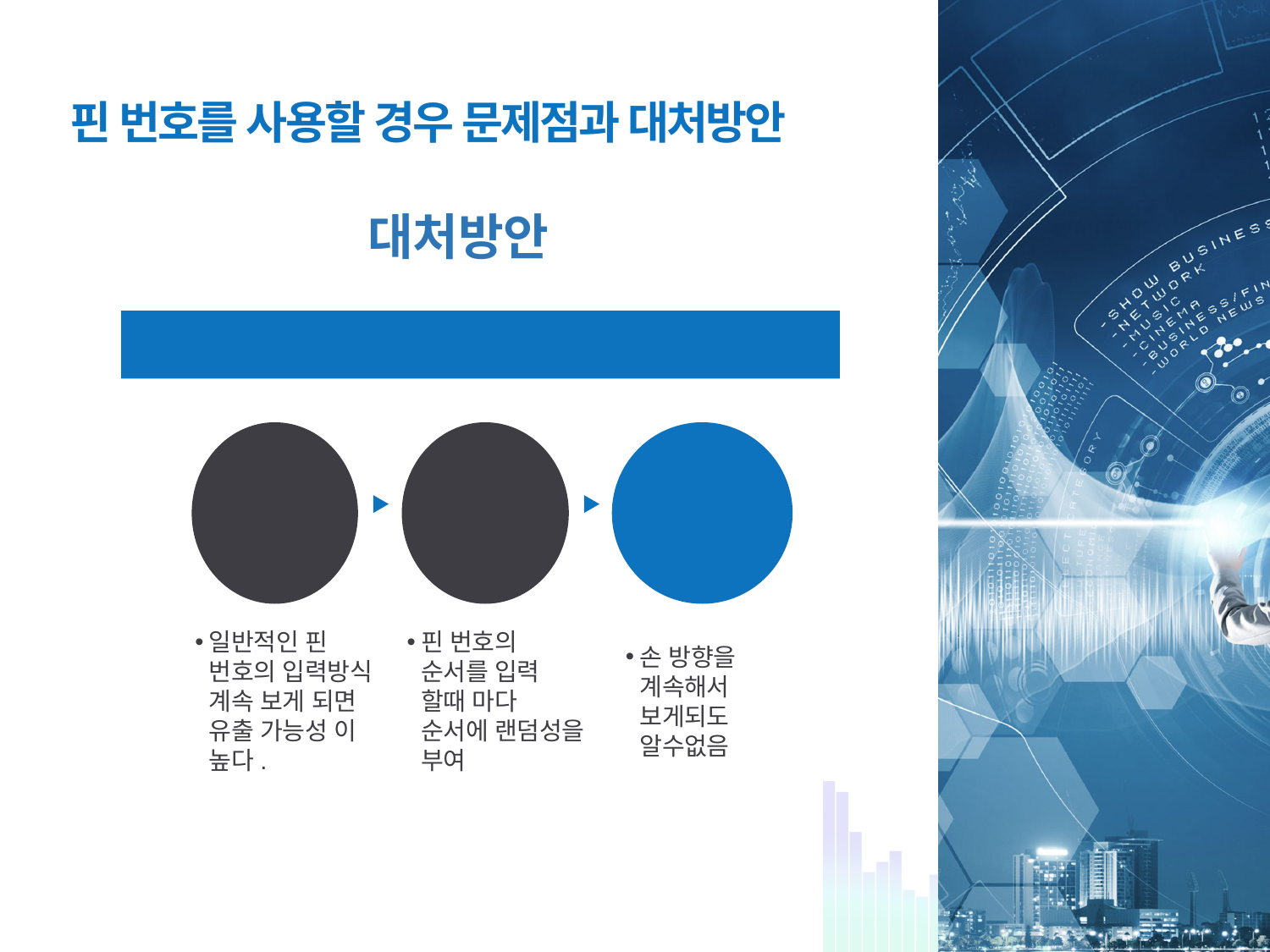

# 핀 번호를 사용할 경우 문제점과 대처방안
대처방안
핀 번호의 순서 변경
1 2 3
4 5 6
7 8 9
#  0  *
랜덤성
4 8 1
2 7 0
9 5 6
#  3 *

일반적인 핀 번호의 입력방식 계속 보게 되면 유출 가능성 이 높다.
핀 번호의 순서를 입력  할때 마다  순서에 랜덤성을 부여
손 방향을 계속해서 보게되도 알수없음